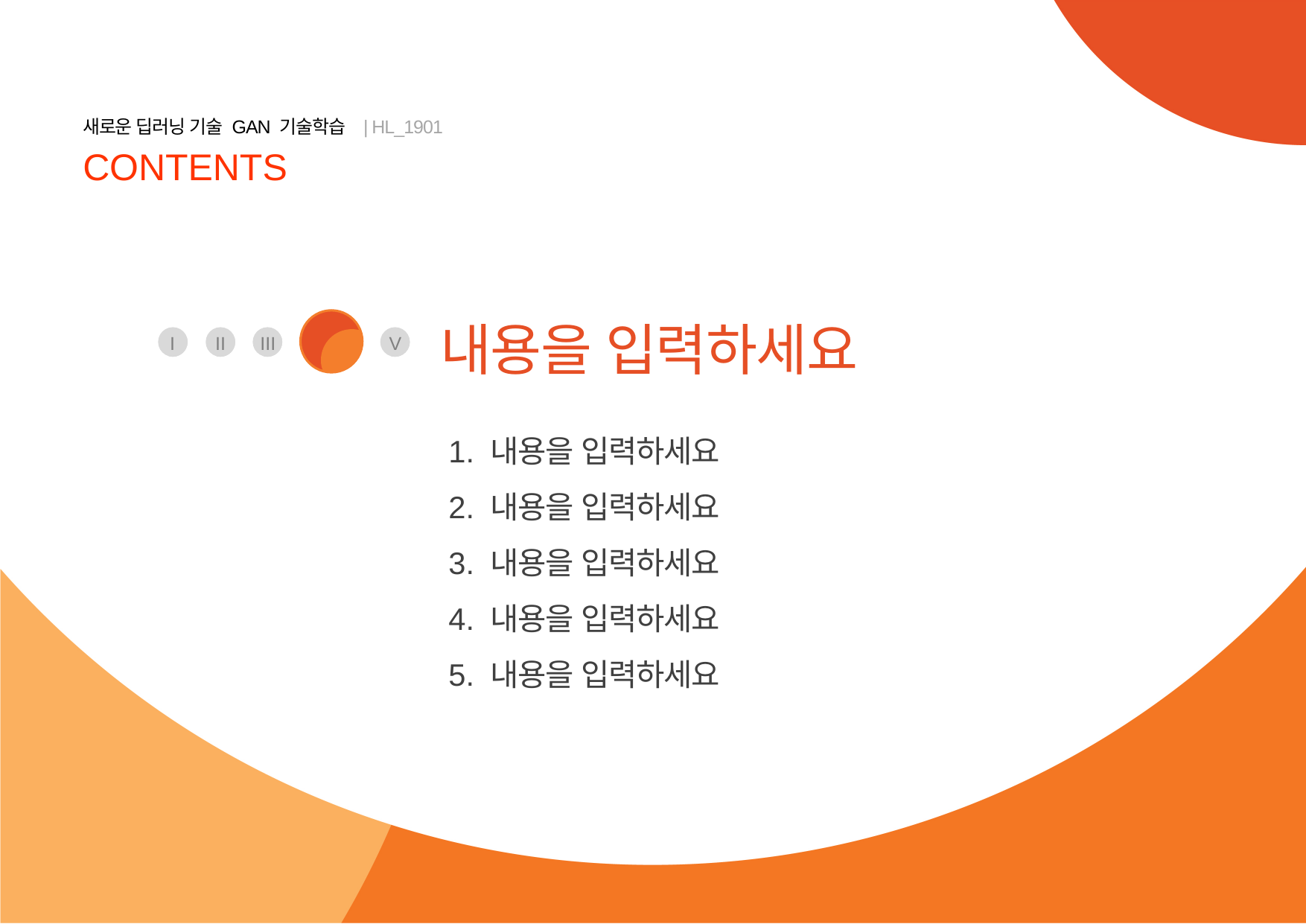

IV

내용을 입력하세요
I

II

III

V

내용을 입력하세요
내용을 입력하세요
내용을 입력하세요
내용을 입력하세요
내용을 입력하세요